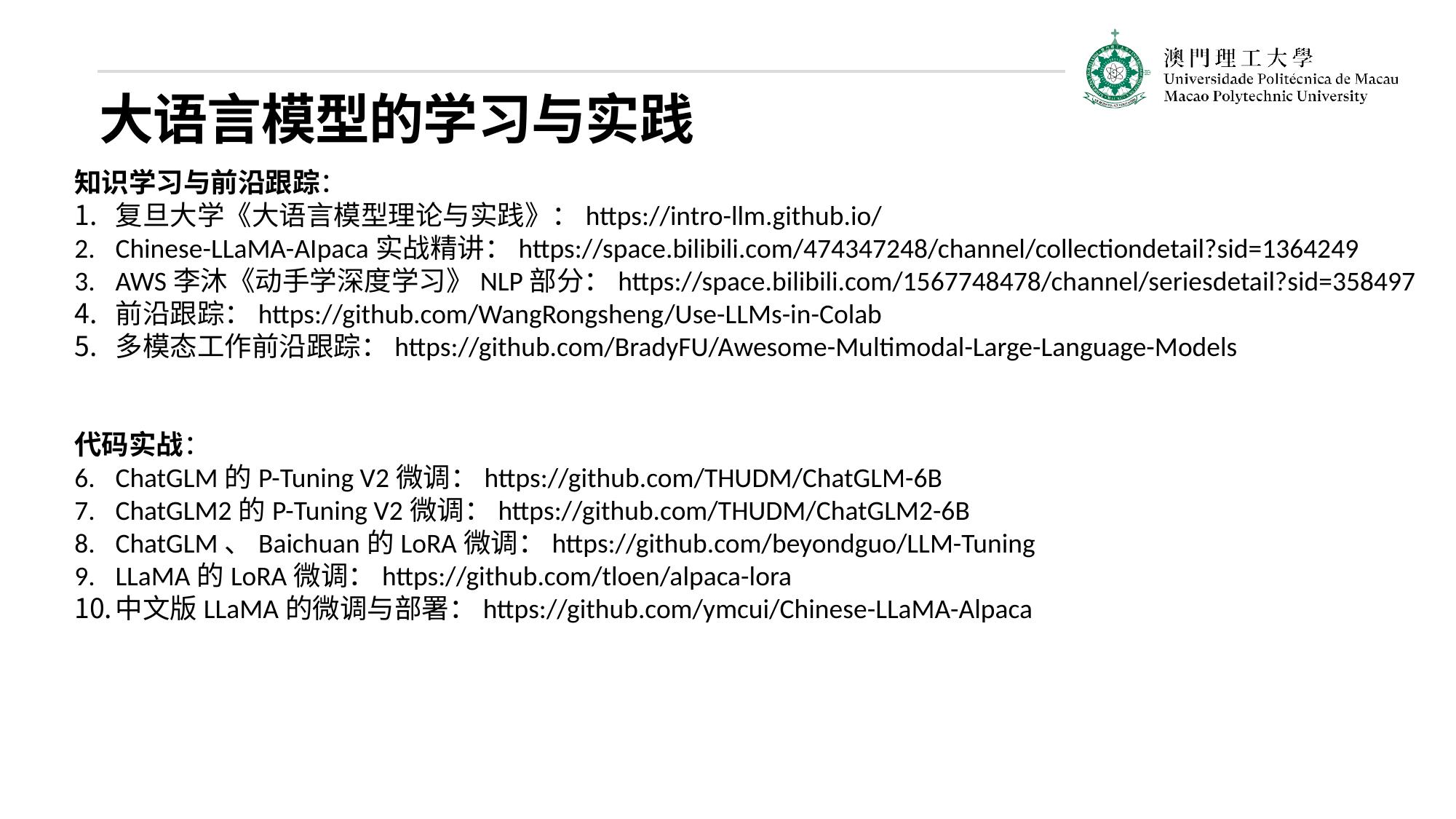

大语言模型的学习与实践
知识学习与前沿跟踪：
复旦大学《大语言模型理论与实践》：https://intro-llm.github.io/
Chinese-LLaMA-AIpaca实战精讲：https://space.bilibili.com/474347248/channel/collectiondetail?sid=1364249
AWS李沐《动手学深度学习》NLP部分：https://space.bilibili.com/1567748478/channel/seriesdetail?sid=358497
前沿跟踪：https://github.com/WangRongsheng/Use-LLMs-in-Colab
多模态工作前沿跟踪：https://github.com/BradyFU/Awesome-Multimodal-Large-Language-Models

代码实战：
ChatGLM的P-Tuning V2微调：https://github.com/THUDM/ChatGLM-6B
ChatGLM2的P-Tuning V2微调：https://github.com/THUDM/ChatGLM2-6B
ChatGLM、Baichuan的LoRA微调：https://github.com/beyondguo/LLM-Tuning
LLaMA的LoRA微调：https://github.com/tloen/alpaca-lora
中文版LLaMA的微调与部署：https://github.com/ymcui/Chinese-LLaMA-Alpaca